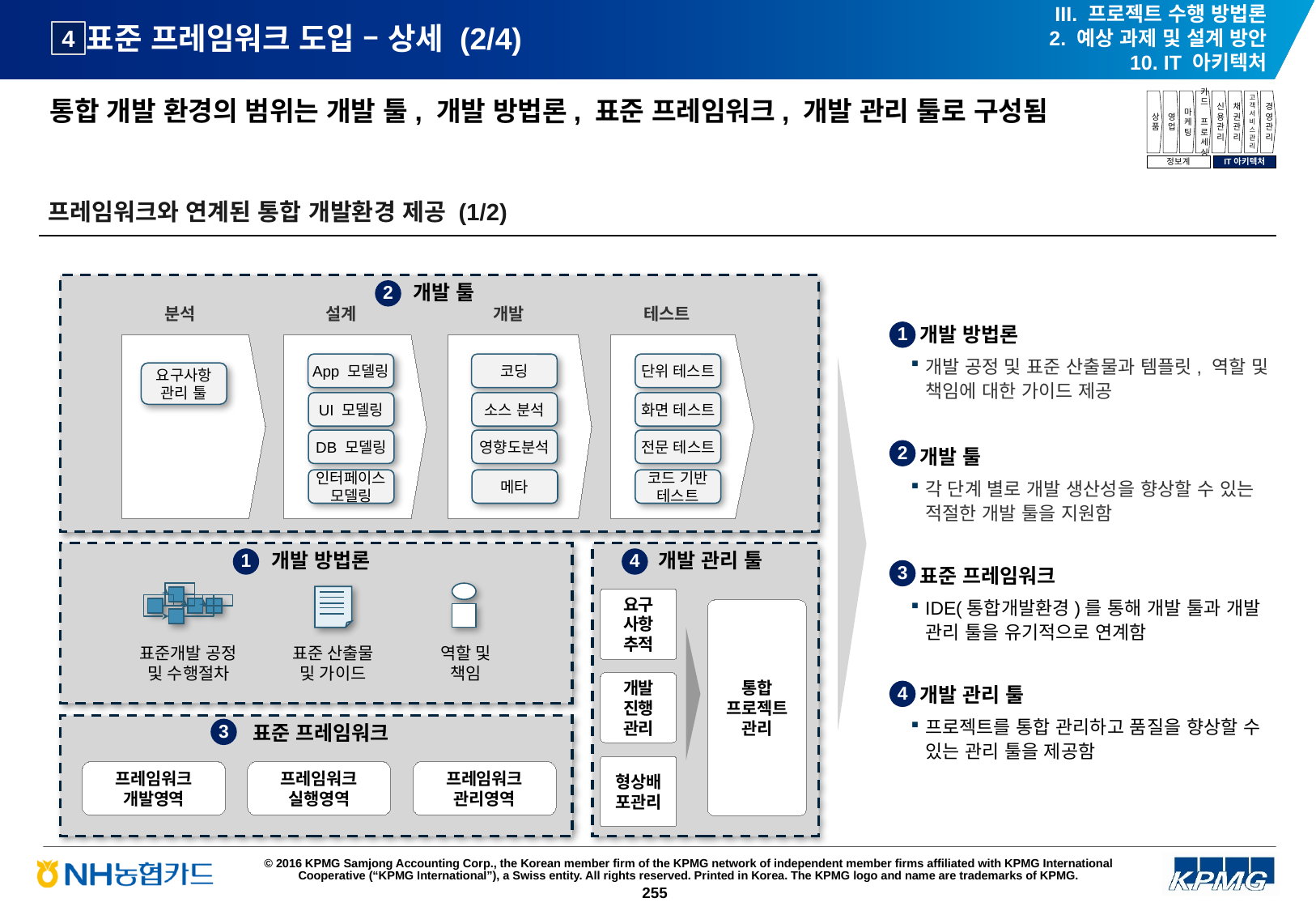

III. 프로젝트 수행 방법론
2. 예상 과제 및 설계 방안
10. IT 아키텍처
# 표준 프레임워크 도입 – 상세 (2/4)
4
통합 개발 환경의 범위는 개발 툴, 개발 방법론, 표준 프레임워크, 개발 관리 툴로 구성됨
상품
영업
마케팅
카드
프로세싱
신용관리
채권관리
고객서비스관리
경영관리
정보계
IT아키텍처
프레임워크와 연계된 통합 개발환경 제공 (1/2)
개발 방법론
개발 공정 및 표준 산출물과 템플릿, 역할 및 책임에 대한 가이드 제공

개발 툴
각 단계 별로 개발 생산성을 향상할 수 있는 적절한 개발 툴을 지원함

표준 프레임워크
IDE(통합개발환경)를 통해 개발 툴과 개발 관리 툴을 유기적으로 연계함

개발 관리 툴
프로젝트를 통합 관리하고 품질을 향상할 수 있는 관리 툴을 제공함

개발 툴
2
분석
설계
개발
테스트
1

App 모델링
코딩
단위 테스트
요구사항 관리 툴
UI 모델링
소스 분석
화면 테스트
DB 모델링
영향도분석
전문 테스트
2
인터페이스 모델링
메타
코드 기반 테스트

개발 방법론
개발 관리 툴
1
4
3

요구 사항 추적
개발 진행 관리
형상배포관리
통합 프로젝트 관리
표준개발 공정 및 수행절차
표준 산출물 및 가이드
역할 및 책임
4

표준 프레임워크
3
프레임워크 개발영역
프레임워크 실행영역
프레임워크 관리영역